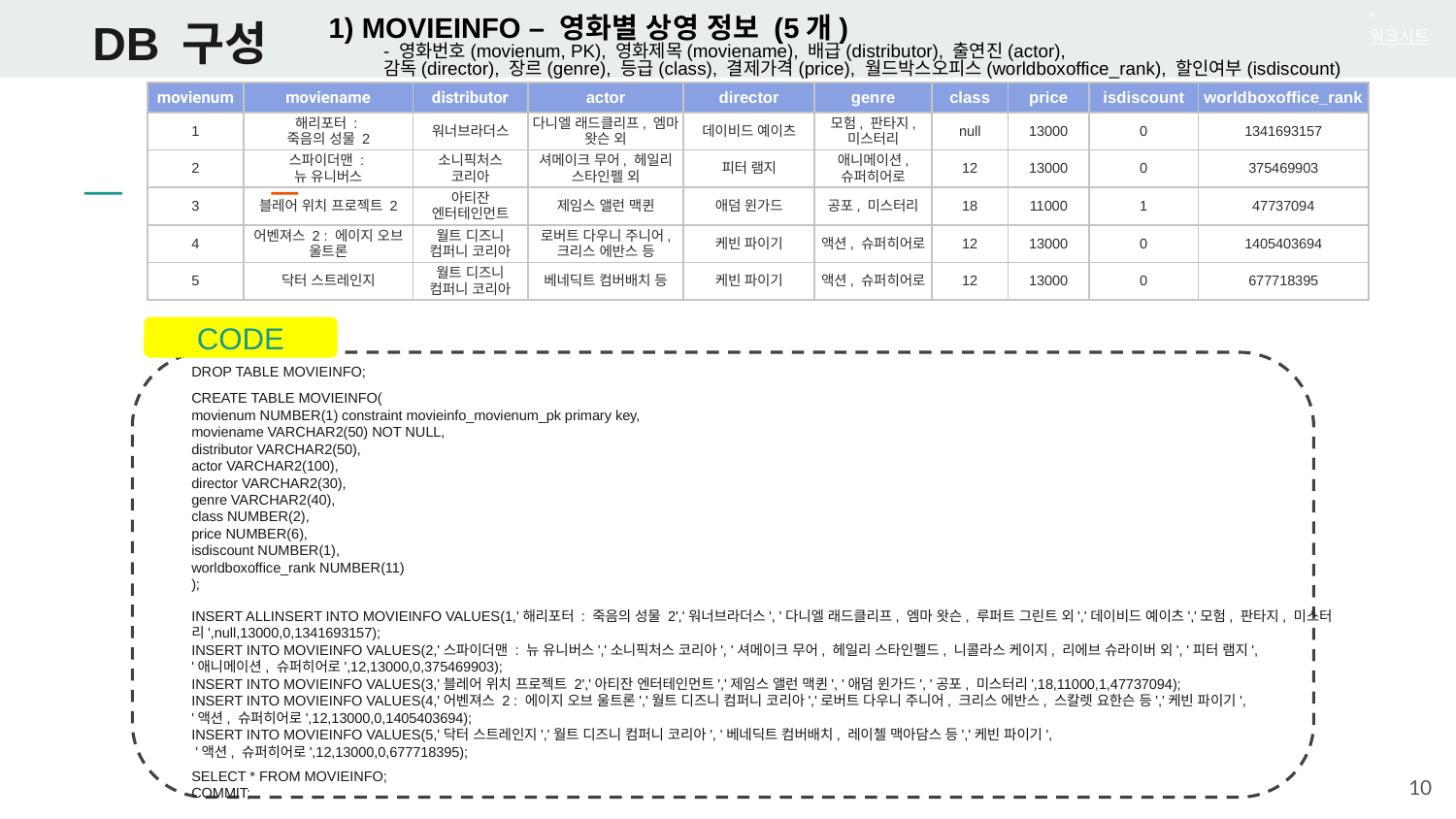

# DB 구성

1) MOVIEINFO – 영화별 상영 정보 (5개)
	- 영화번호(movienum, PK), 영화제목(moviename), 배급(distributor), 출연진(actor),
감독(director), 장르(genre), 등급(class), 결제가격(price), 월드박스오피스(worldboxoffice_rank), 할인여부(isdiscount)
* 워크시트
| movienum | moviename | distributor | actor | director | genre | class | price | isdiscount | worldboxoffice\_rank |
| --- | --- | --- | --- | --- | --- | --- | --- | --- | --- |
| 1 | 해리포터 : 죽음의 성물 2 | 워너브라더스 | 다니엘 래드클리프, 엠마 왓슨 외 | 데이비드 예이츠 | 모험, 판타지, 미스터리 | null | 13000 | 0 | 1341693157 |
| 2 | 스파이더맨 : 뉴 유니버스 | 소니픽처스 코리아 | 셔메이크 무어, 헤일리 스타인펠 외 | 피터 램지 | 애니메이션, 슈퍼히어로 | 12 | 13000 | 0 | 375469903 |
| 3 | 블레어 위치 프로젝트 2 | 아티잔 엔터테인먼트 | 제임스 앨런 맥퀸 | 애덤 윈가드 | 공포, 미스터리 | 18 | 11000 | 1 | 47737094 |
| 4 | 어벤져스 2 : 에이지 오브 울트론 | 월트 디즈니 컴퍼니 코리아 | 로버트 다우니 주니어, 크리스 에반스 등 | 케빈 파이기 | 액션, 슈퍼히어로 | 12 | 13000 | 0 | 1405403694 |
| 5 | 닥터 스트레인지 | 월트 디즈니 컴퍼니 코리아 | 베네딕트 컴버배치 등 | 케빈 파이기 | 액션, 슈퍼히어로 | 12 | 13000 | 0 | 677718395 |

CODE
돌아가기

DROP TABLE MOVIEINFO;

CREATE TABLE MOVIEINFO(
movienum NUMBER(1) constraint movieinfo_movienum_pk primary key,
moviename VARCHAR2(50) NOT NULL,
distributor VARCHAR2(50),
actor VARCHAR2(100),
director VARCHAR2(30),
genre VARCHAR2(40),
class NUMBER(2),
price NUMBER(6),
isdiscount NUMBER(1),
worldboxoffice_rank NUMBER(11)
);

INSERT ALLINSERT INTO MOVIEINFO VALUES(1,'해리포터 : 죽음의 성물 2','워너브라더스', '다니엘 래드클리프, 엠마 왓슨, 루퍼트 그린트 외','데이비드 예이츠','모험, 판타지, 미스터리',null,13000,0,1341693157);
INSERT INTO MOVIEINFO VALUES(2,'스파이더맨 : 뉴 유니버스','소니픽처스 코리아', '셔메이크 무어, 헤일리 스타인펠드, 니콜라스 케이지, 리에브 슈라이버 외', '피터 램지',
'애니메이션, 슈퍼히어로',12,13000,0,375469903);
INSERT INTO MOVIEINFO VALUES(3,'블레어 위치 프로젝트 2','아티잔 엔터테인먼트','제임스 앨런 맥퀸', '애덤 윈가드', '공포, 미스터리',18,11000,1,47737094);
INSERT INTO MOVIEINFO VALUES(4,'어벤져스 2 : 에이지 오브 울트론','월트 디즈니 컴퍼니 코리아','로버트 다우니 주니어, 크리스 에반스, 스칼렛 요한슨 등','케빈 파이기',
'액션, 슈퍼히어로',12,13000,0,1405403694);
INSERT INTO MOVIEINFO VALUES(5,'닥터 스트레인지','월트 디즈니 컴퍼니 코리아', '베네딕트 컴버배치, 레이첼 맥아담스 등','케빈 파이기',
 '액션, 슈퍼히어로',12,13000,0,677718395);

SELECT * FROM MOVIEINFO;
COMMIT;
10